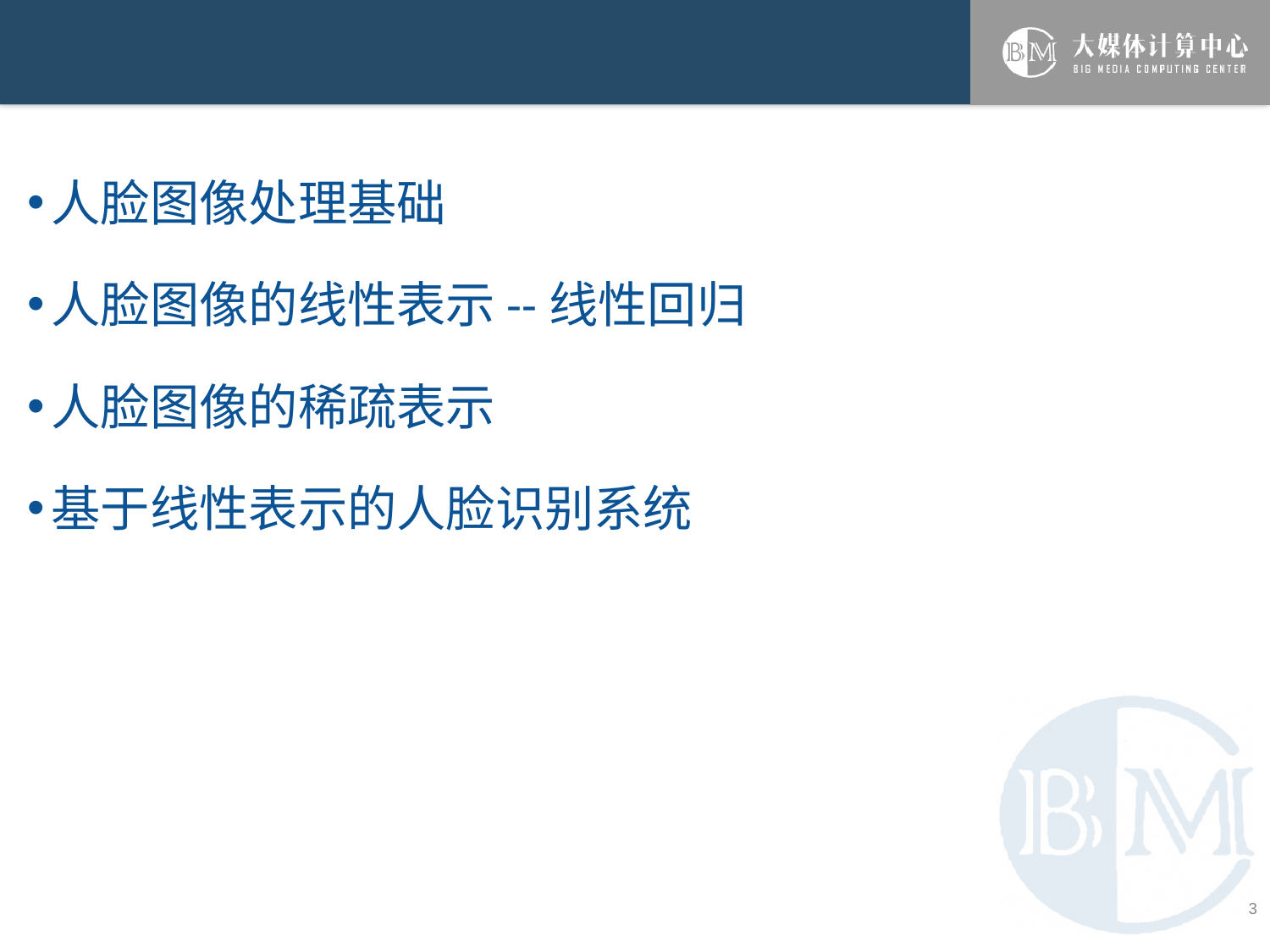

#
人脸图像处理基础
人脸图像的线性表示--线性回归
人脸图像的稀疏表示
基于线性表示的人脸识别系统
3